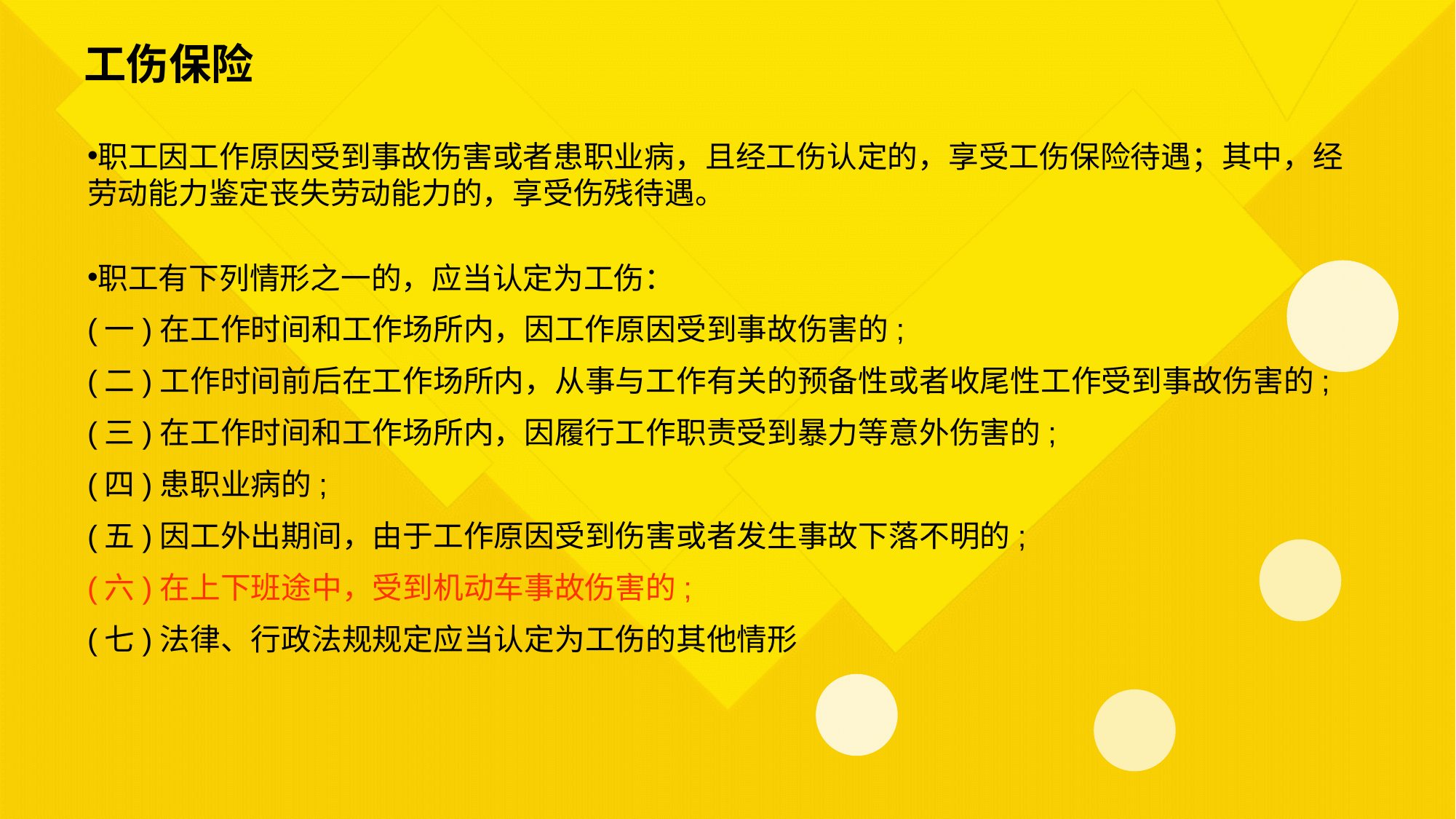

工伤保险
职工因工作原因受到事故伤害或者患职业病，且经工伤认定的，享受工伤保险待遇；其中，经劳动能力鉴定丧失劳动能力的，享受伤残待遇。

职工有下列情形之一的，应当认定为工伤：
(一)在工作时间和工作场所内，因工作原因受到事故伤害的;
(二)工作时间前后在工作场所内，从事与工作有关的预备性或者收尾性工作受到事故伤害的;
(三)在工作时间和工作场所内，因履行工作职责受到暴力等意外伤害的;
(四)患职业病的;
(五)因工外出期间，由于工作原因受到伤害或者发生事故下落不明的;
(六)在上下班途中，受到机动车事故伤害的;
(七)法律、行政法规规定应当认定为工伤的其他情形